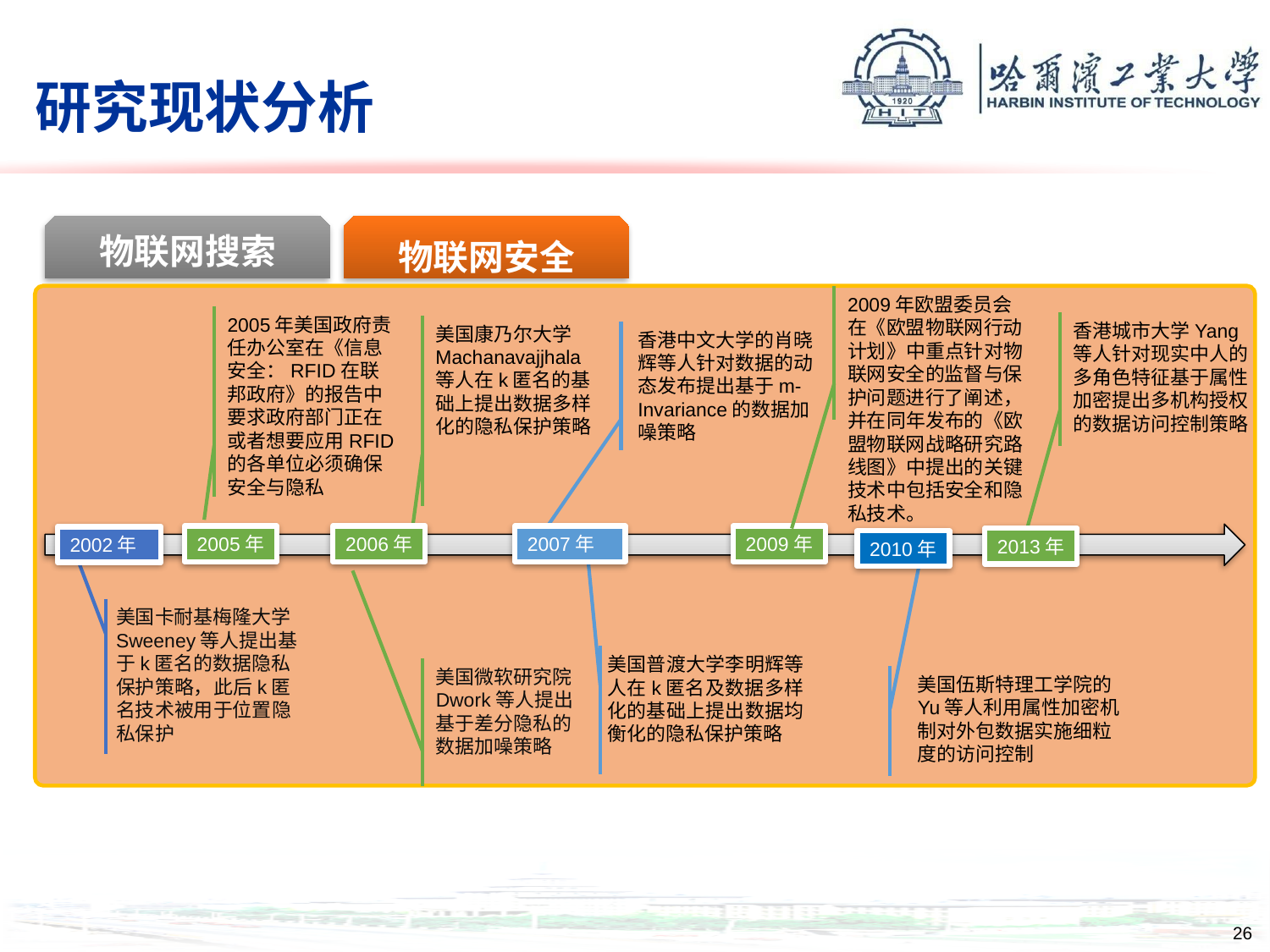

# 研究现状分析
物联网搜索
物联网安全

2009年欧盟委员会在《欧盟物联网行动计划》中重点针对物联网安全的监督与保护问题进行了阐述，并在同年发布的《欧盟物联网战略研究路线图》中提出的关键技术中包括安全和隐私技术。
2005年美国政府责任办公室在《信息安全：RFID在联邦政府》的报告中要求政府部门正在或者想要应用RFID的各单位必须确保安全与隐私
香港城市大学Yang等人针对现实中人的多角色特征基于属性加密提出多机构授权的数据访问控制策略
2013年
美国康乃尔大学Machanavajjhala等人在k匿名的基础上提出数据多样化的隐私保护策略
2006年
香港中文大学的肖晓辉等人针对数据的动态发布提出基于m-Invariance的数据加噪策略
2007年

2005年
2009年
2002年
美国卡耐基梅隆大学Sweeney等人提出基于k匿名的数据隐私保护策略，此后k匿名技术被用于位置隐私保护
2010年
美国伍斯特理工学院的Yu等人利用属性加密机制对外包数据实施细粒度的访问控制
美国普渡大学李明辉等人在k匿名及数据多样化的基础上提出数据均衡化的隐私保护策略
美国微软研究院Dwork等人提出基于差分隐私的数据加噪策略